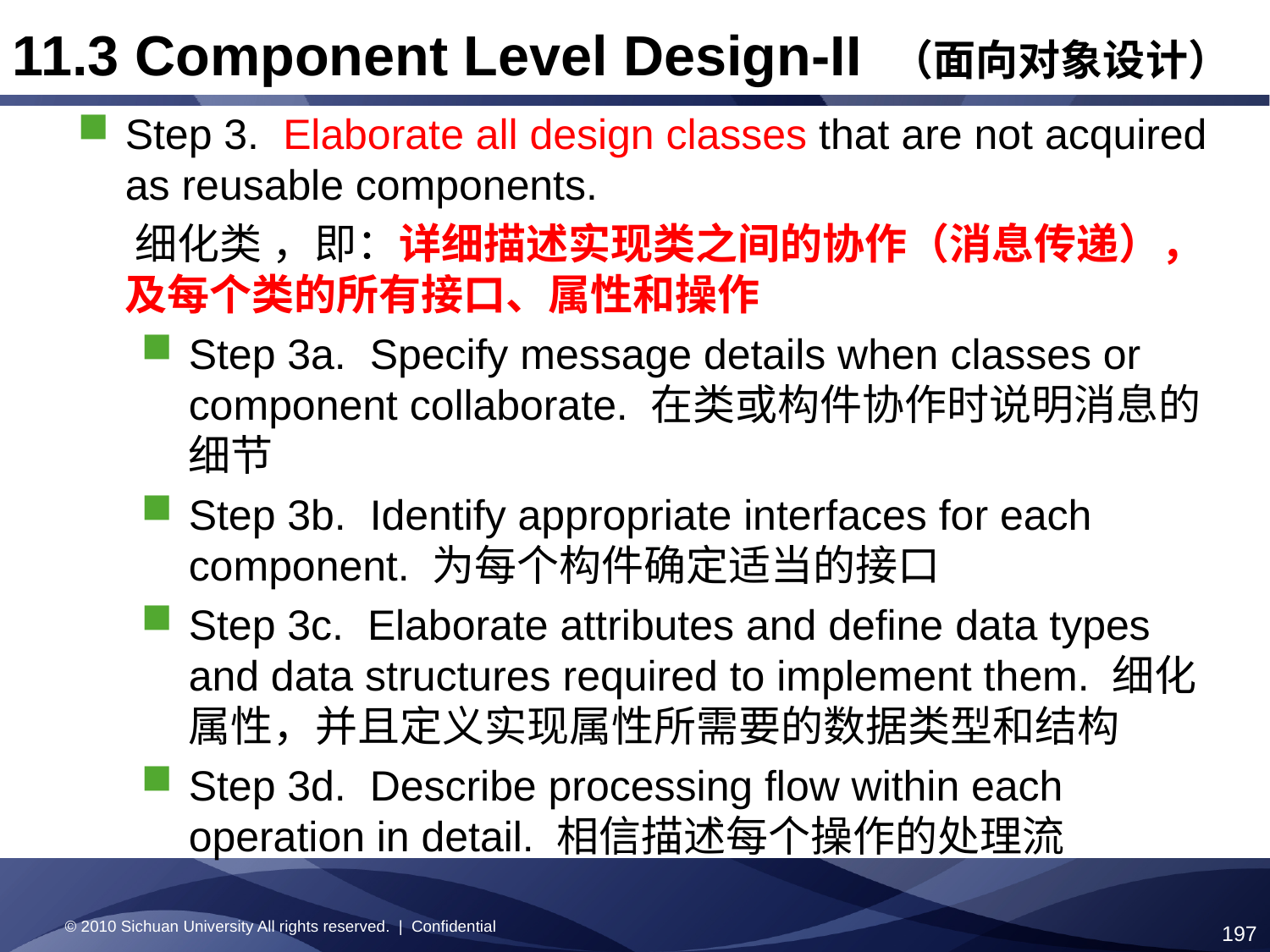

11.3 Component Level Design-II （面向对象设计）
Step 3.  Elaborate all design classes that are not acquired as reusable components.
     细化类 ，即：详细描述实现类之间的协作（消息传递），及每个类的所有接口、属性和操作
Step 3a.  Specify message details when classes or component collaborate. 在类或构件协作时说明消息的细节
Step 3b.  Identify appropriate interfaces for each component. 为每个构件确定适当的接口
Step 3c.  Elaborate attributes and define data types and data structures required to implement them. 细化属性，并且定义实现属性所需要的数据类型和结构
Step 3d.  Describe processing flow within each operation in detail. 相信描述每个操作的处理流
© 2010 Sichuan University All rights reserved.  |  Confidential
197